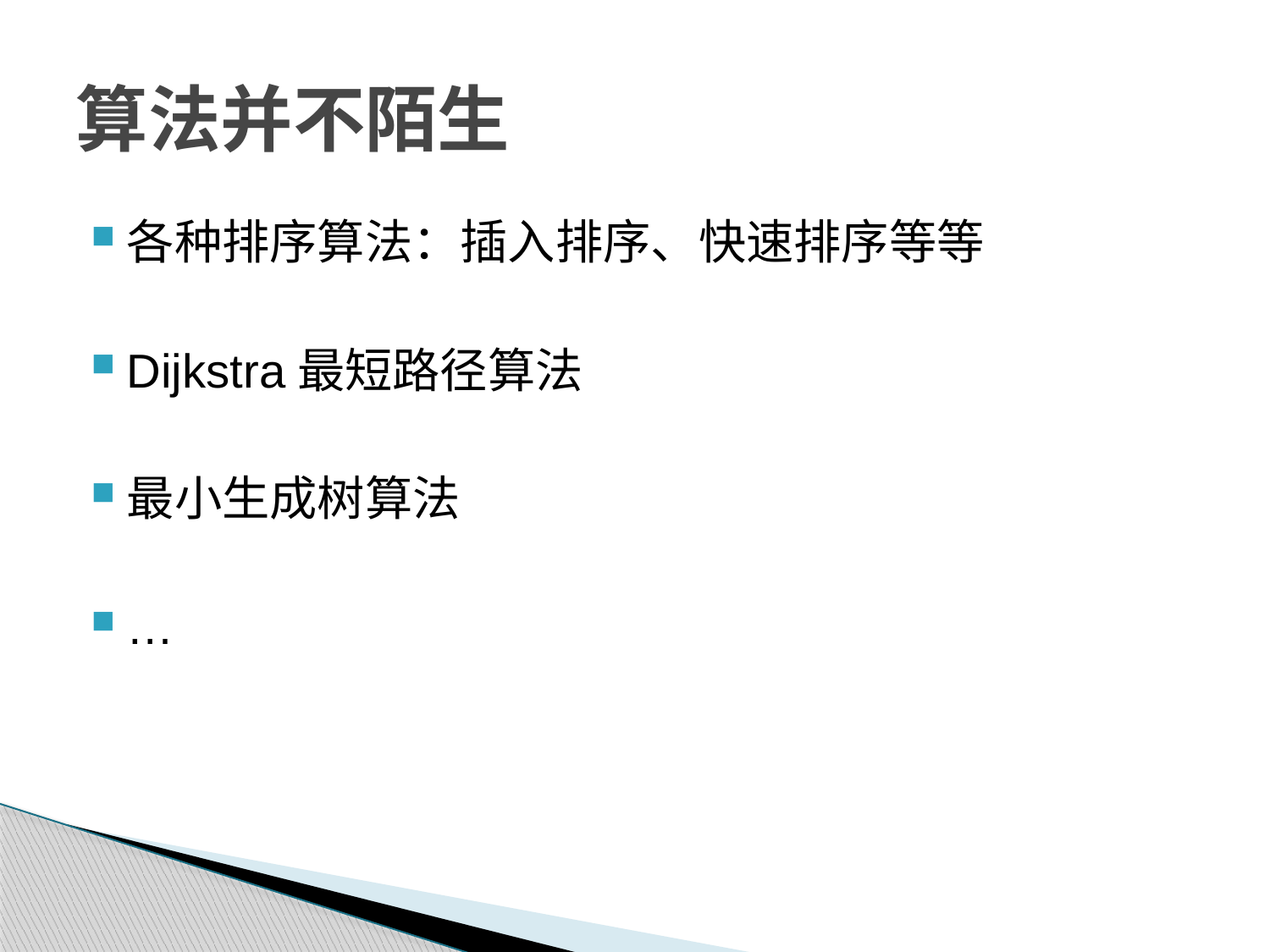

# 算法并不陌生
各种排序算法：插入排序、快速排序等等

Dijkstra最短路径算法

最小生成树算法

…